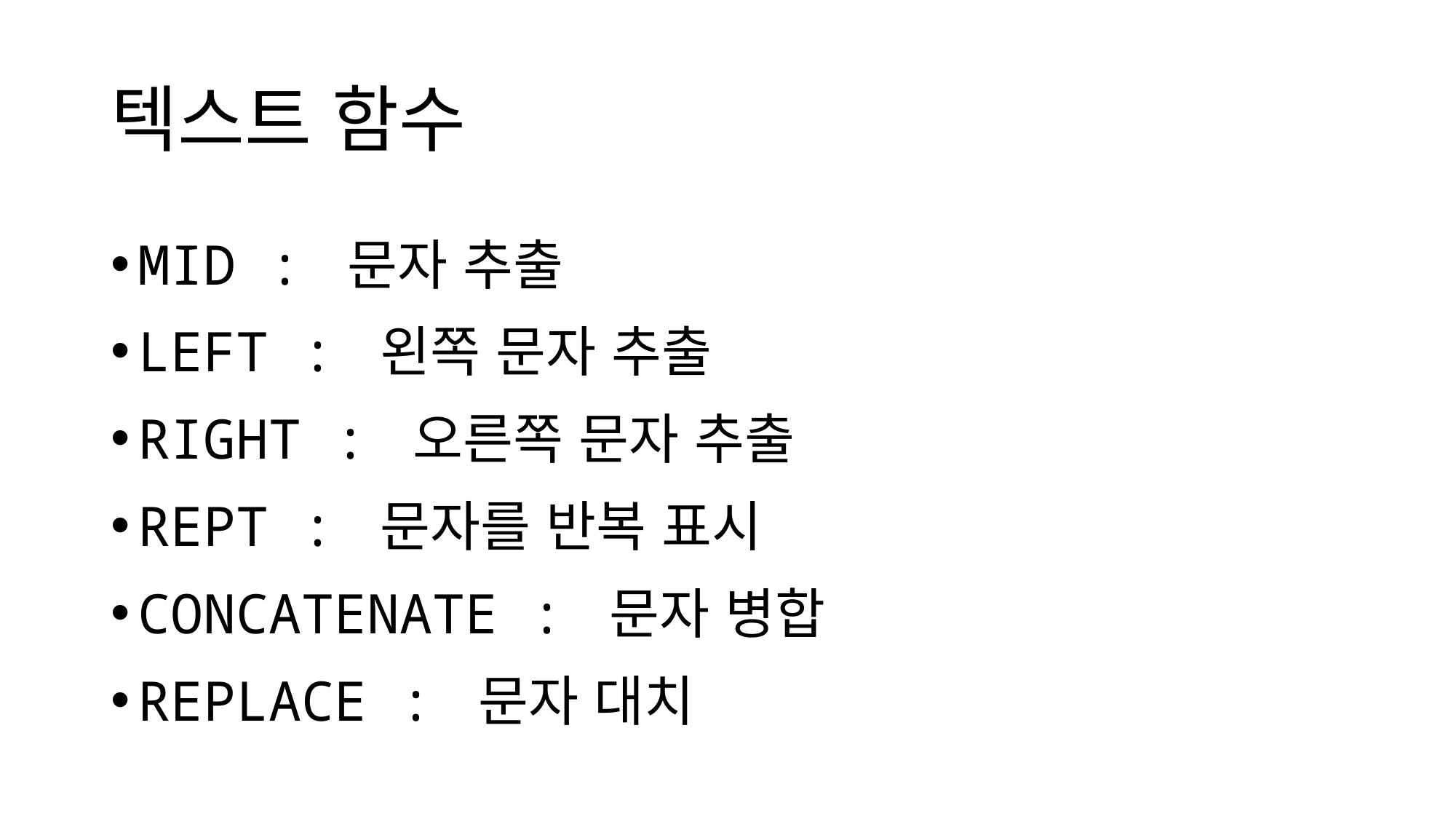

# 텍스트 함수
MID : 문자 추출
LEFT : 왼쪽 문자 추출
RIGHT : 오른쪽 문자 추출
REPT : 문자를 반복 표시
CONCATENATE : 문자 병합
REPLACE : 문자 대치